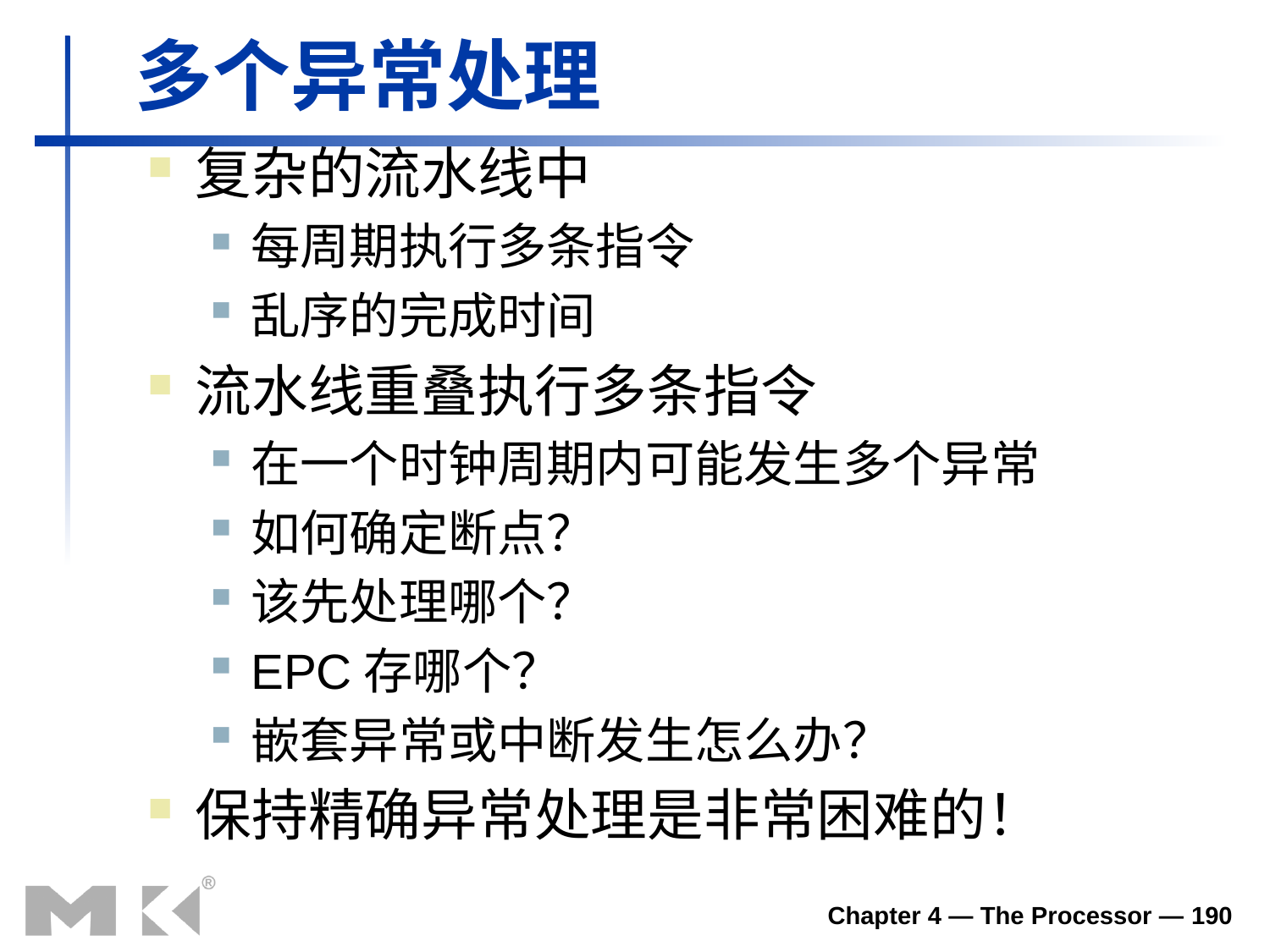

多个异常处理
复杂的流水线中
每周期执行多条指令
乱序的完成时间
流水线重叠执行多条指令
在一个时钟周期内可能发生多个异常
如何确定断点？
该先处理哪个？
EPC存哪个？
嵌套异常或中断发生怎么办？
保持精确异常处理是非常困难的！
Chapter 4 — The Processor — 190